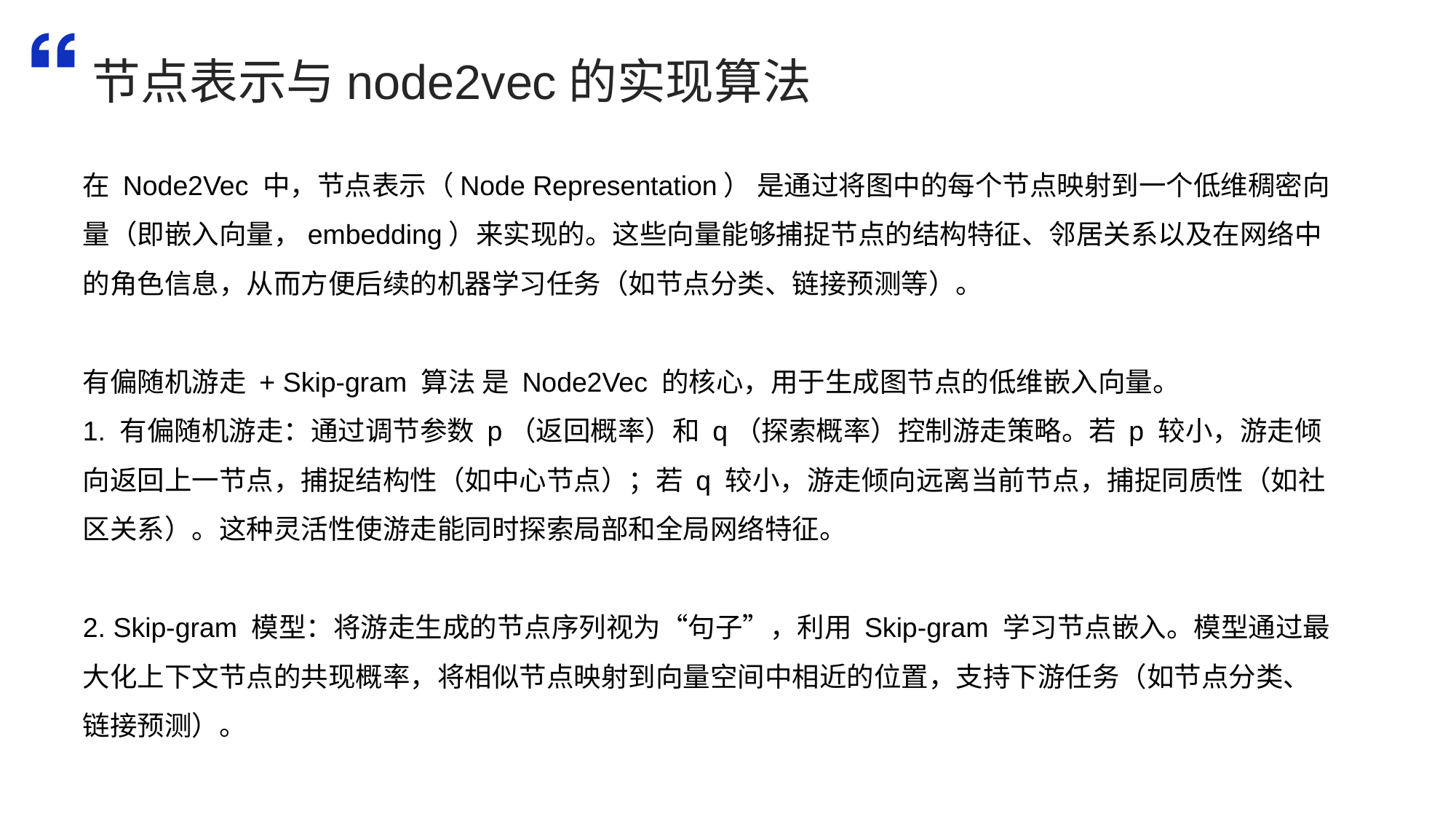

节点表示与node2vec的实现算法
在 Node2Vec 中，节点表示（Node Representation） 是通过将图中的每个节点映射到一个低维稠密向量（即嵌入向量，embedding）来实现的。这些向量能够捕捉节点的结构特征、邻居关系以及在网络中的角色信息，从而方便后续的机器学习任务（如节点分类、链接预测等）。

有偏随机游走 + Skip-gram 算法 是 Node2Vec 的核心，用于生成图节点的低维嵌入向量。
1. 有偏随机游走：通过调节参数 p（返回概率）和 q（探索概率）控制游走策略。若 p 较小，游走倾向返回上一节点，捕捉结构性（如中心节点）；若 q 较小，游走倾向远离当前节点，捕捉同质性（如社区关系）。这种灵活性使游走能同时探索局部和全局网络特征。

2. Skip-gram 模型：将游走生成的节点序列视为“句子”，利用 Skip-gram 学习节点嵌入。模型通过最大化上下文节点的共现概率，将相似节点映射到向量空间中相近的位置，支持下游任务（如节点分类、链接预测）。